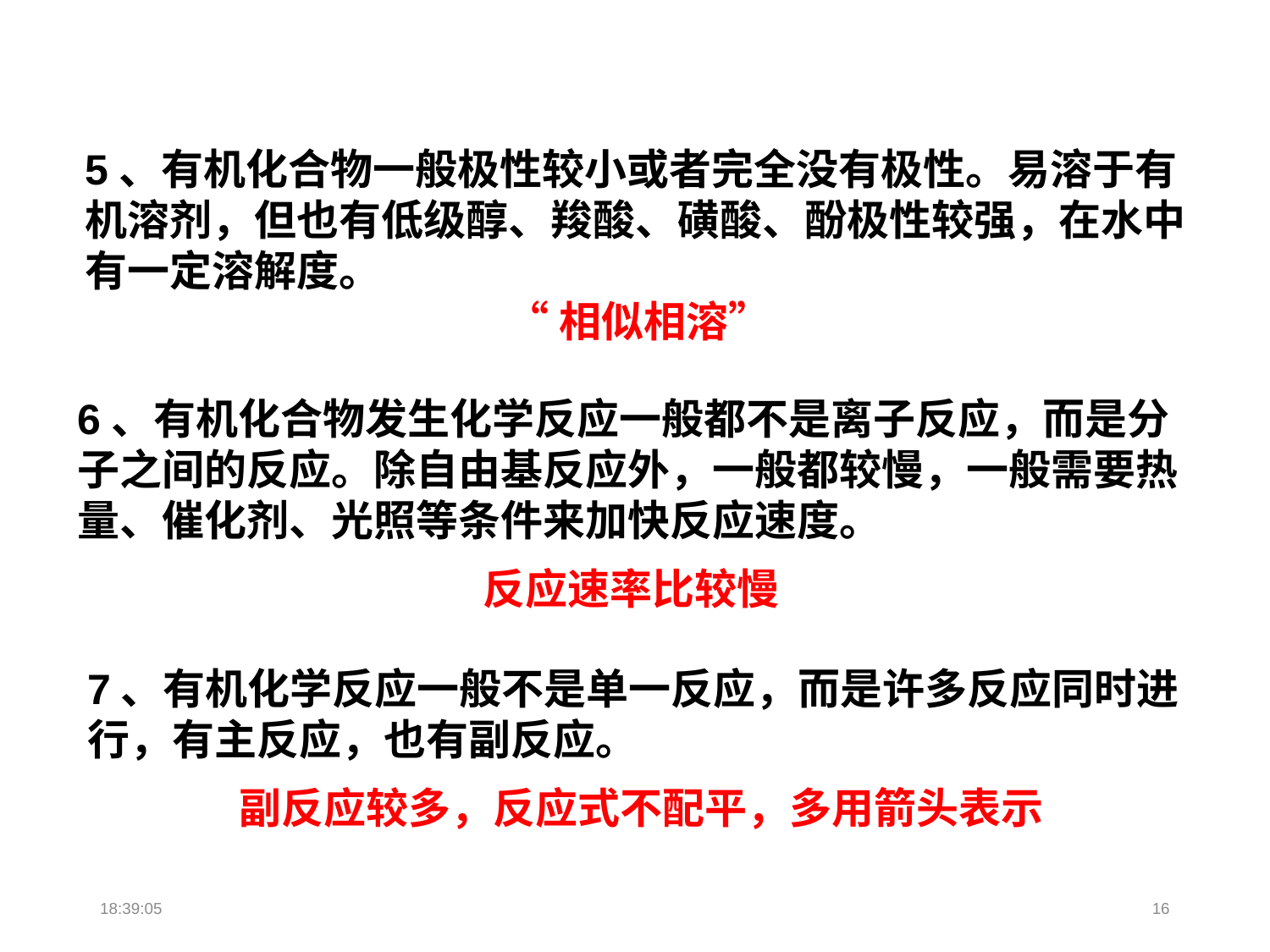

5、有机化合物一般极性较小或者完全没有极性。易溶于有机溶剂，但也有低级醇、羧酸、磺酸、酚极性较强，在水中有一定溶解度。
“相似相溶”
6、有机化合物发生化学反应一般都不是离子反应，而是分子之间的反应。除自由基反应外，一般都较慢，一般需要热量、催化剂、光照等条件来加快反应速度。
反应速率比较慢
7、有机化学反应一般不是单一反应，而是许多反应同时进行，有主反应，也有副反应。
副反应较多，反应式不配平，多用箭头表示
18:39:05
16